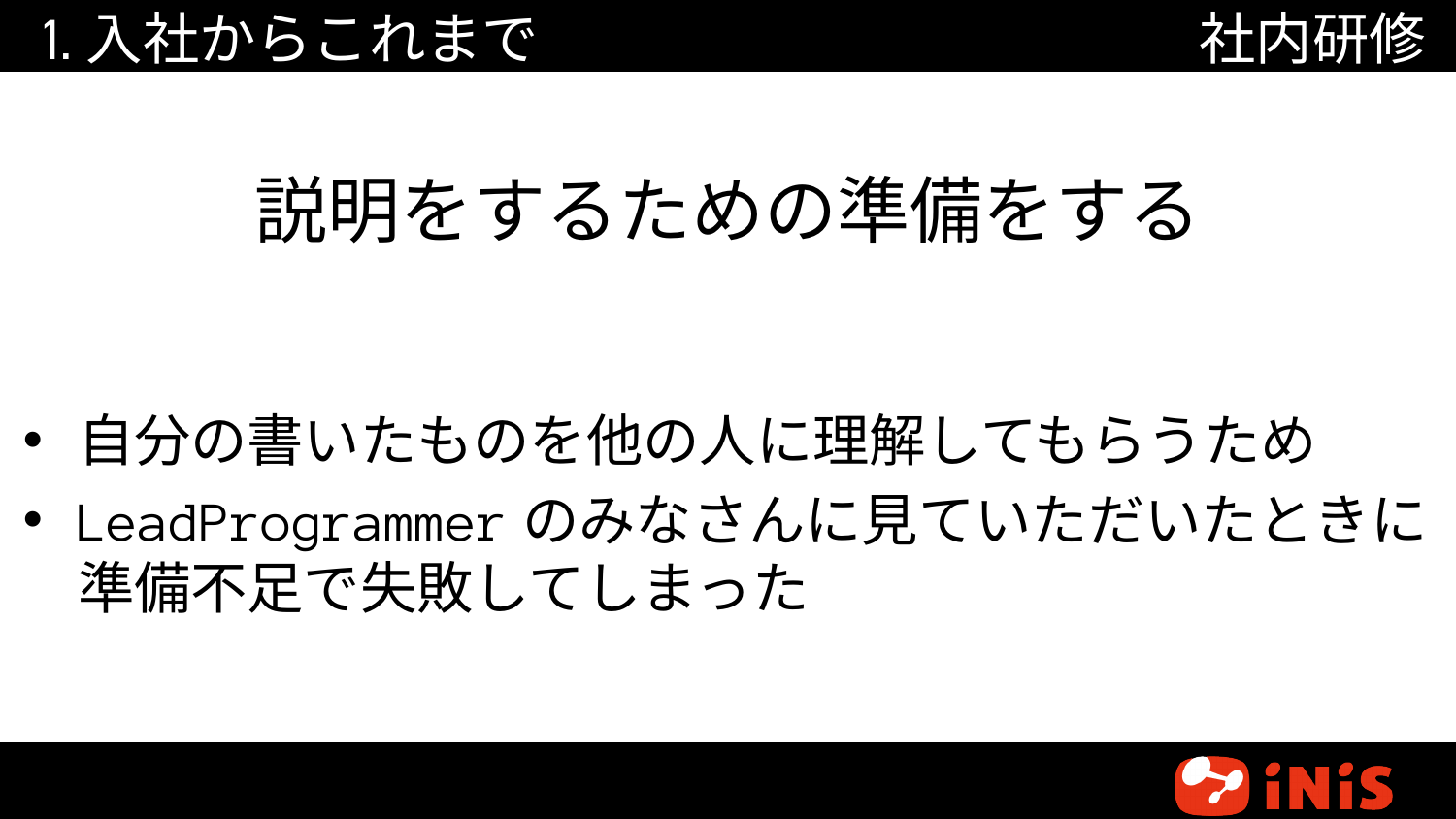

# 1.入社からこれまで
社内研修
説明をするための準備をする
自分の書いたものを他の人に理解してもらうため
LeadProgrammerのみなさんに見ていただいたときに準備不足で失敗してしまった